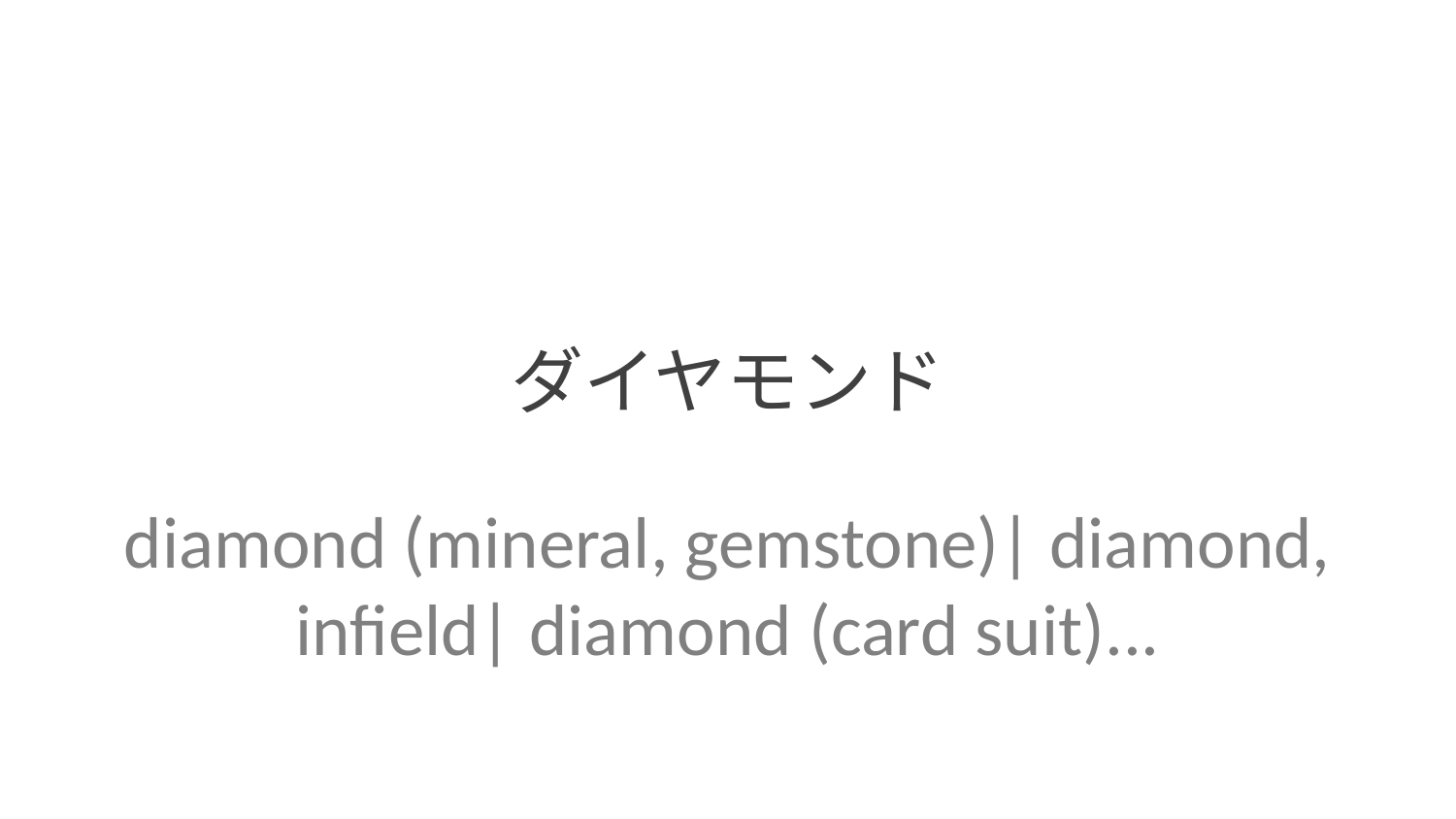

ダイヤモンド
diamond (mineral, gemstone)| diamond, infield| diamond (card suit)...